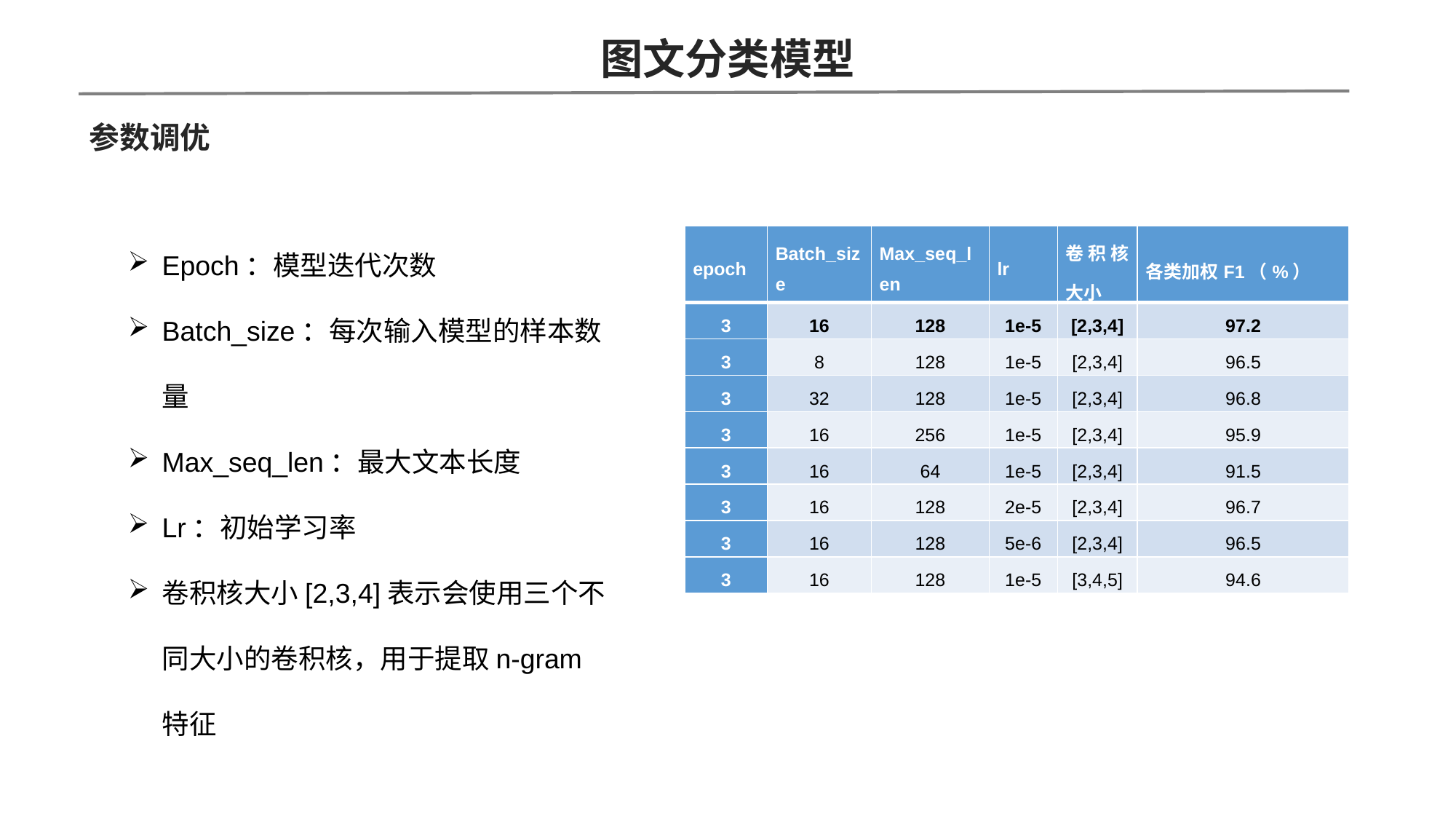

图文分类模型
参数调优
Epoch：模型迭代次数
Batch_size：每次输入模型的样本数量
Max_seq_len：最大文本长度
Lr：初始学习率
卷积核大小[2,3,4]表示会使用三个不同大小的卷积核，用于提取n-gram特征
| epoch | Batch\_size | Max\_seq\_len | lr | 卷积核大小 | 各类加权F1（%） |
| --- | --- | --- | --- | --- | --- |
| 3 | 16 | 128 | 1e-5 | [2,3,4] | 97.2 |
| 3 | 8 | 128 | 1e-5 | [2,3,4] | 96.5 |
| 3 | 32 | 128 | 1e-5 | [2,3,4] | 96.8 |
| 3 | 16 | 256 | 1e-5 | [2,3,4] | 95.9 |
| 3 | 16 | 64 | 1e-5 | [2,3,4] | 91.5 |
| 3 | 16 | 128 | 2e-5 | [2,3,4] | 96.7 |
| 3 | 16 | 128 | 5e-6 | [2,3,4] | 96.5 |
| 3 | 16 | 128 | 1e-5 | [3,4,5] | 94.6 |